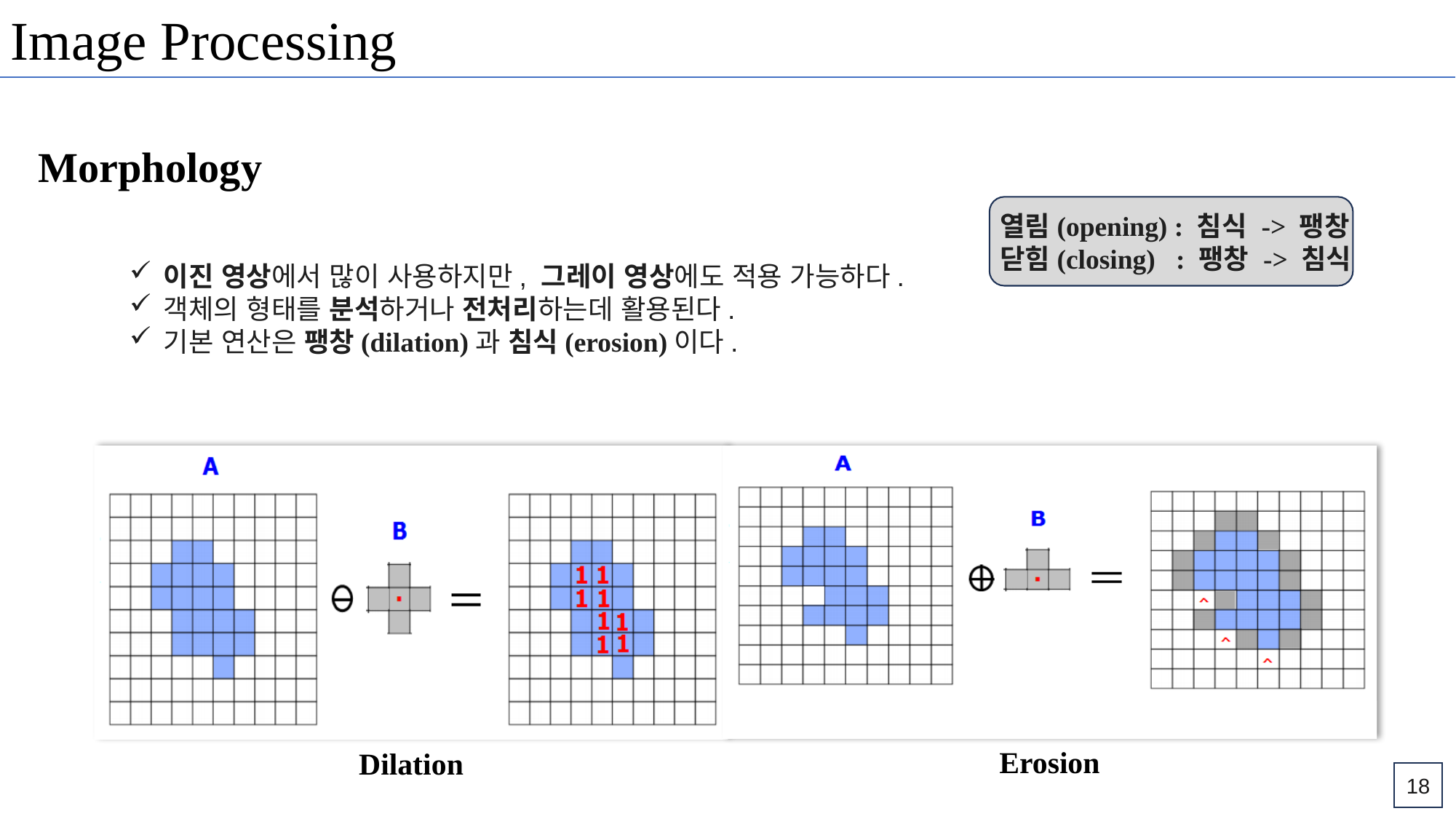

Image Processing
Morphology

열림(opening) : 침식 -> 팽창
닫힘(closing)   : 팽창 -> 침식
이진 영상에서 많이 사용하지만, 그레이 영상에도 적용 가능하다.
객체의 형태를 분석하거나 전처리하는데 활용된다.
기본 연산은 팽창(dilation)과 침식(erosion)이다.

Erosion
Dilation
18